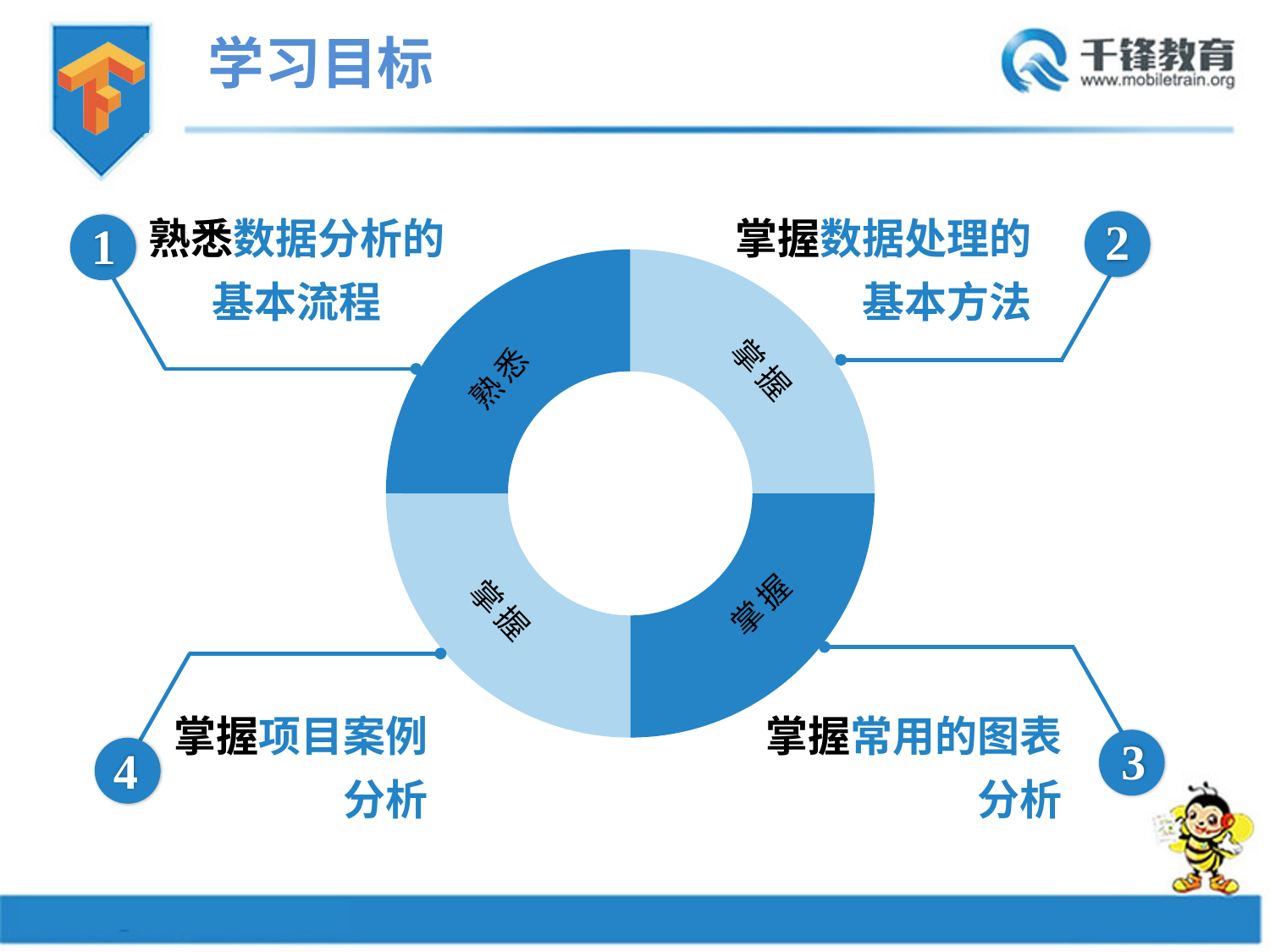

学习目标
掌握数据处理的基本方法
2

熟悉数据分析的基本流程
1

### Chart

| Category | 销售额 |
|---|---|
| 掌握知识 | 2.5 |
| 理解知识 | 2.5 |
| 熟悉知识 | 2.5 |
| 了解知识 | 2.5 |
熟悉
掌握
掌握
掌握
掌握常用的图表分析
3

掌握项目案例分析
4